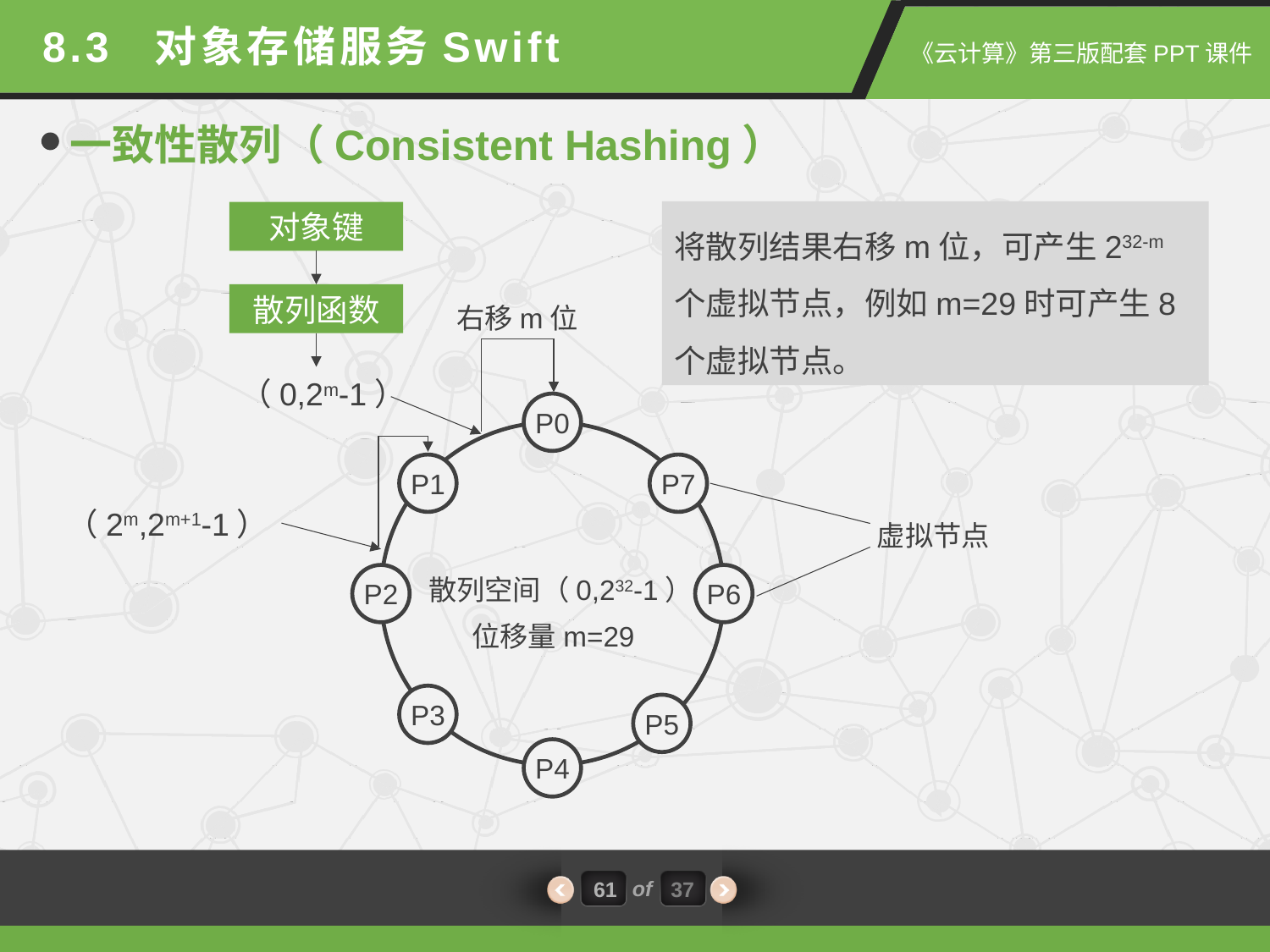

8.3  对象存储服务Swift
一致性散列（Consistent Hashing）

将散列结果右移m位，可产生232-m个虚拟节点，例如m=29时可产生8个虚拟节点。
对象键
散列函数
右移m位

（0,2m-1）
P0

P1
P7
（2m,2m+1-1）
虚拟节点
P2
P6
散列空间（0,232-1）
位移量m=29
P3
P5
P4
61